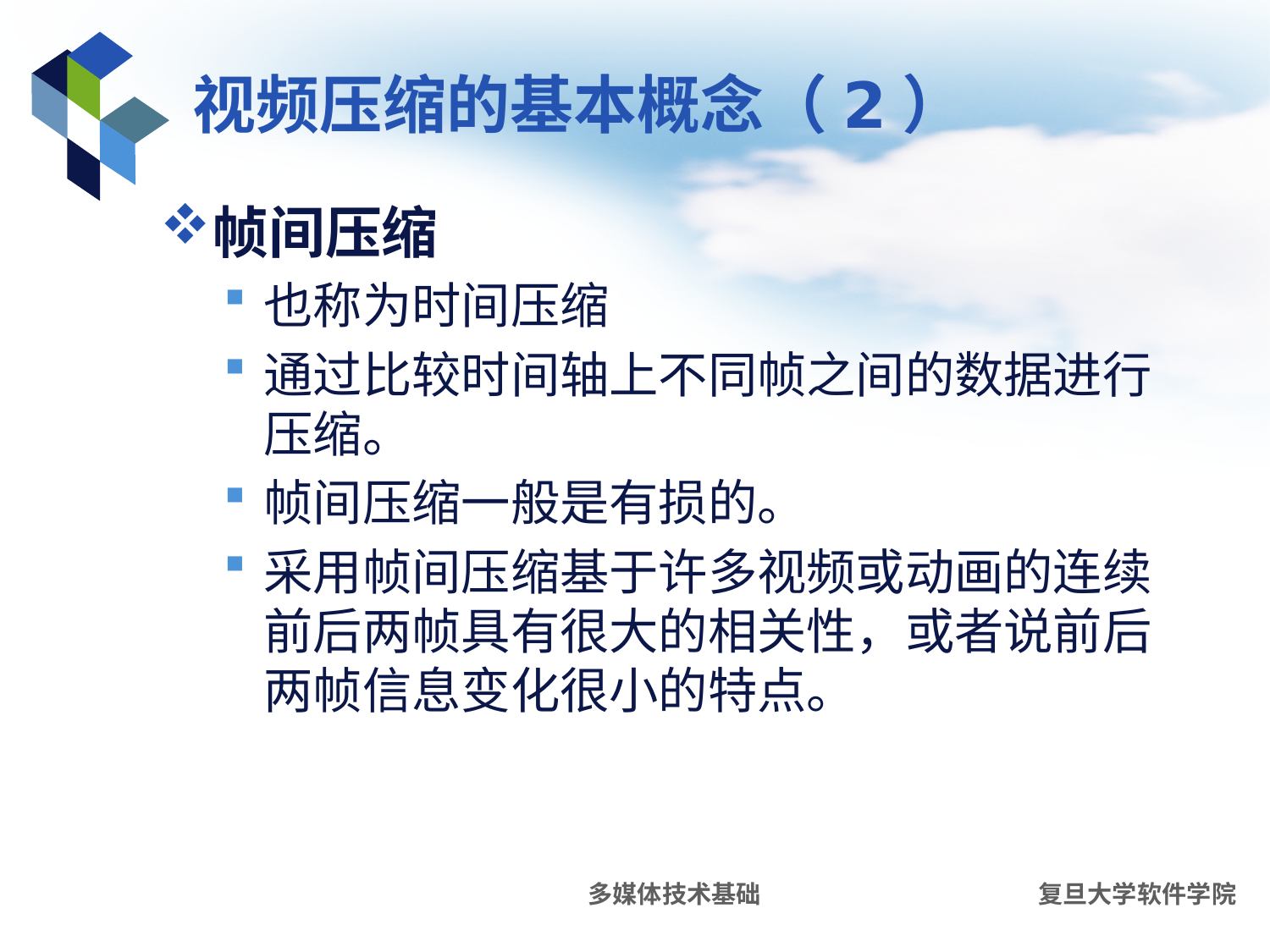

# 视频压缩的基本概念（2）
帧间压缩
也称为时间压缩
通过比较时间轴上不同帧之间的数据进行压缩。
帧间压缩一般是有损的。
采用帧间压缩基于许多视频或动画的连续前后两帧具有很大的相关性，或者说前后两帧信息变化很小的特点。
多媒体技术基础